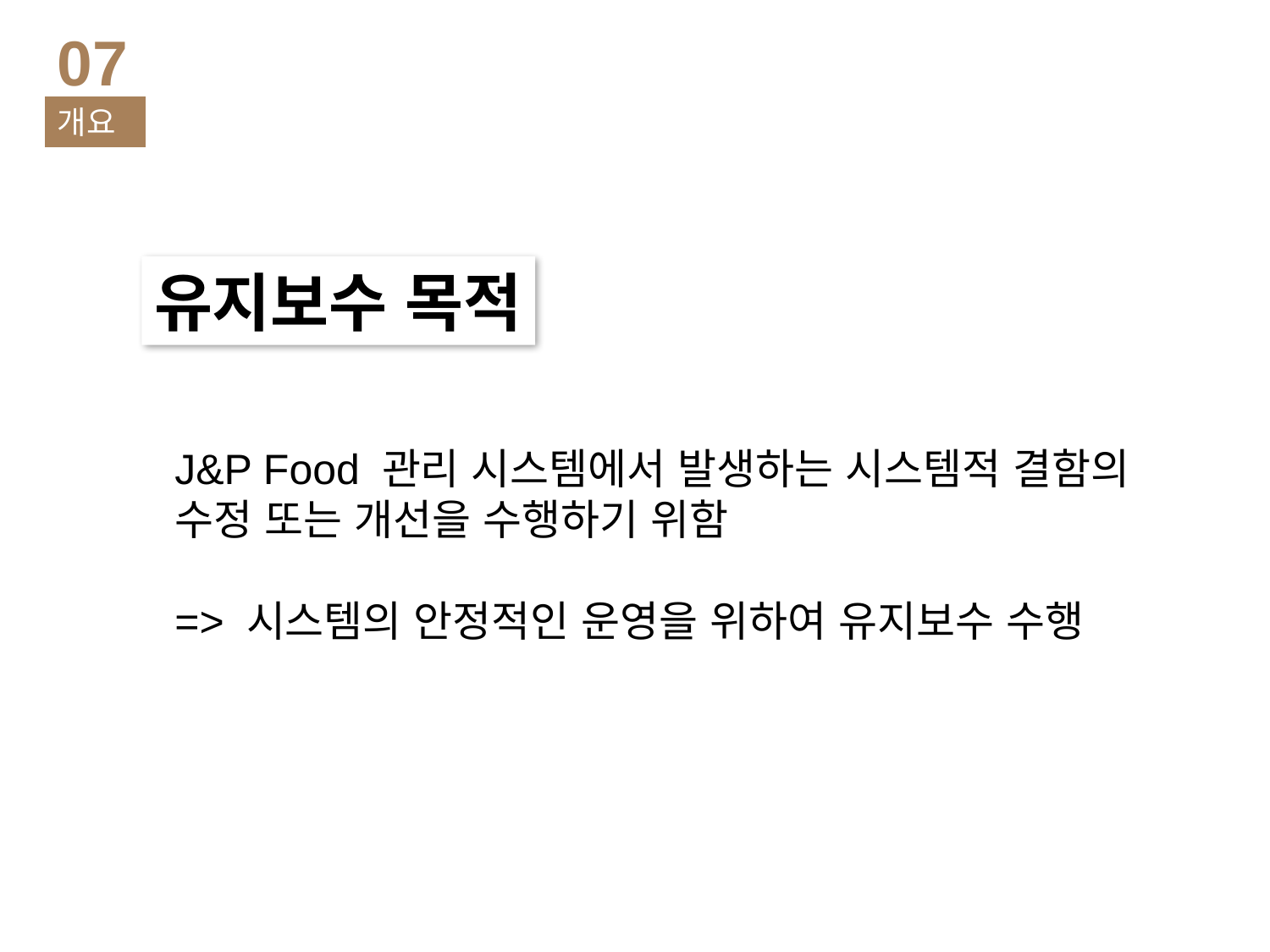

07
개요
유지보수 목적

J&P Food 관리 시스템에서 발생하는 시스템적 결함의
수정 또는 개선을 수행하기 위함

=> 시스템의 안정적인 운영을 위하여 유지보수 수행